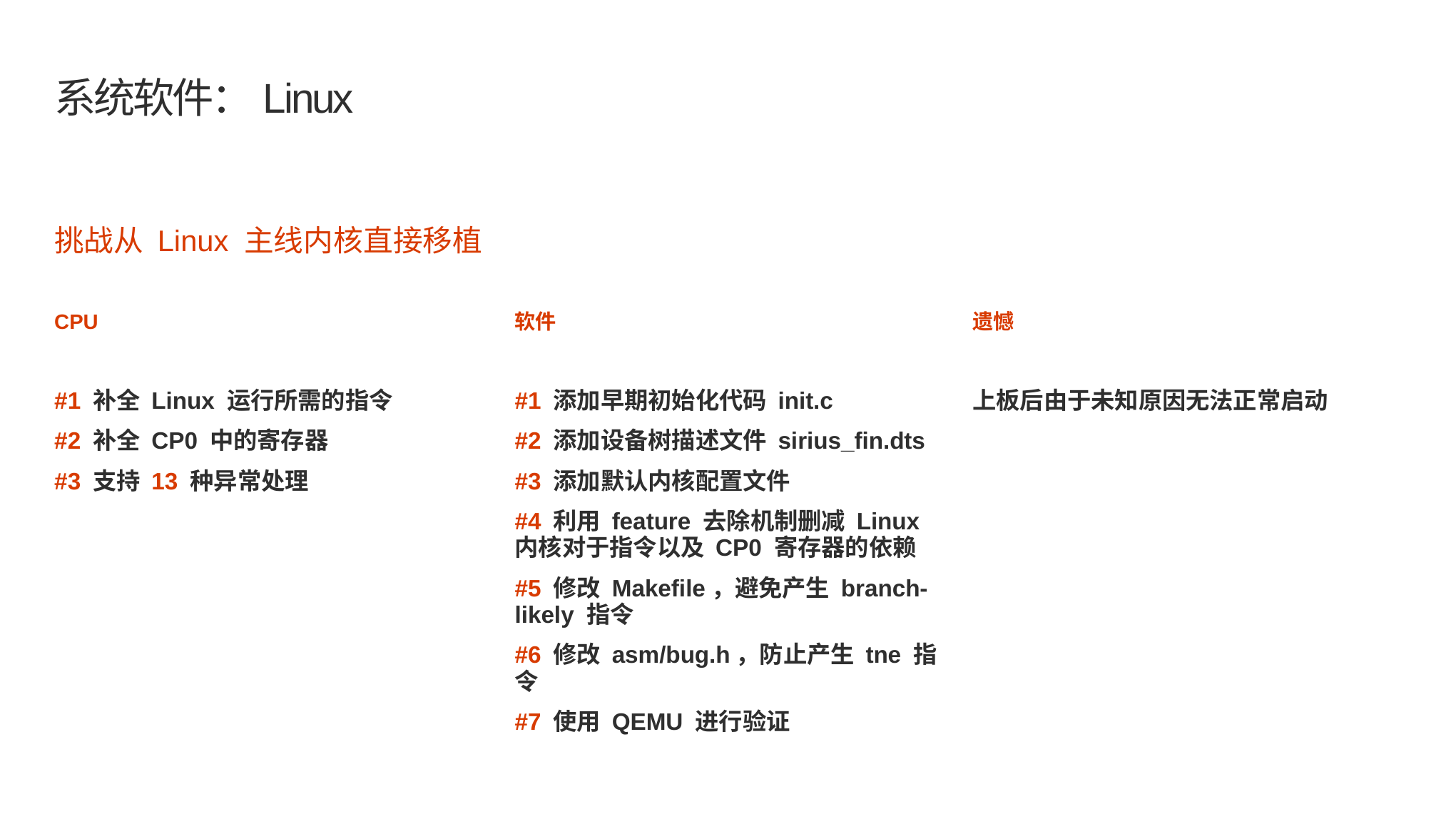

# 系统软件：Linux
挑战从 Linux 主线内核直接移植
CPU

#1 补全 Linux 运行所需的指令
#2 补全 CP0 中的寄存器
#3 支持 13 种异常处理
软件

#1 添加早期初始化代码 init.c
#2 添加设备树描述文件 sirius_fin.dts
#3 添加默认内核配置文件
#4 利用 feature 去除机制删减 Linux 内核对于指令以及 CP0 寄存器的依赖
#5 修改 Makefile，避免产生 branch-likely 指令
#6 修改 asm/bug.h，防止产生 tne 指令
#7 使用 QEMU 进行验证
遗憾

上板后由于未知原因无法正常启动